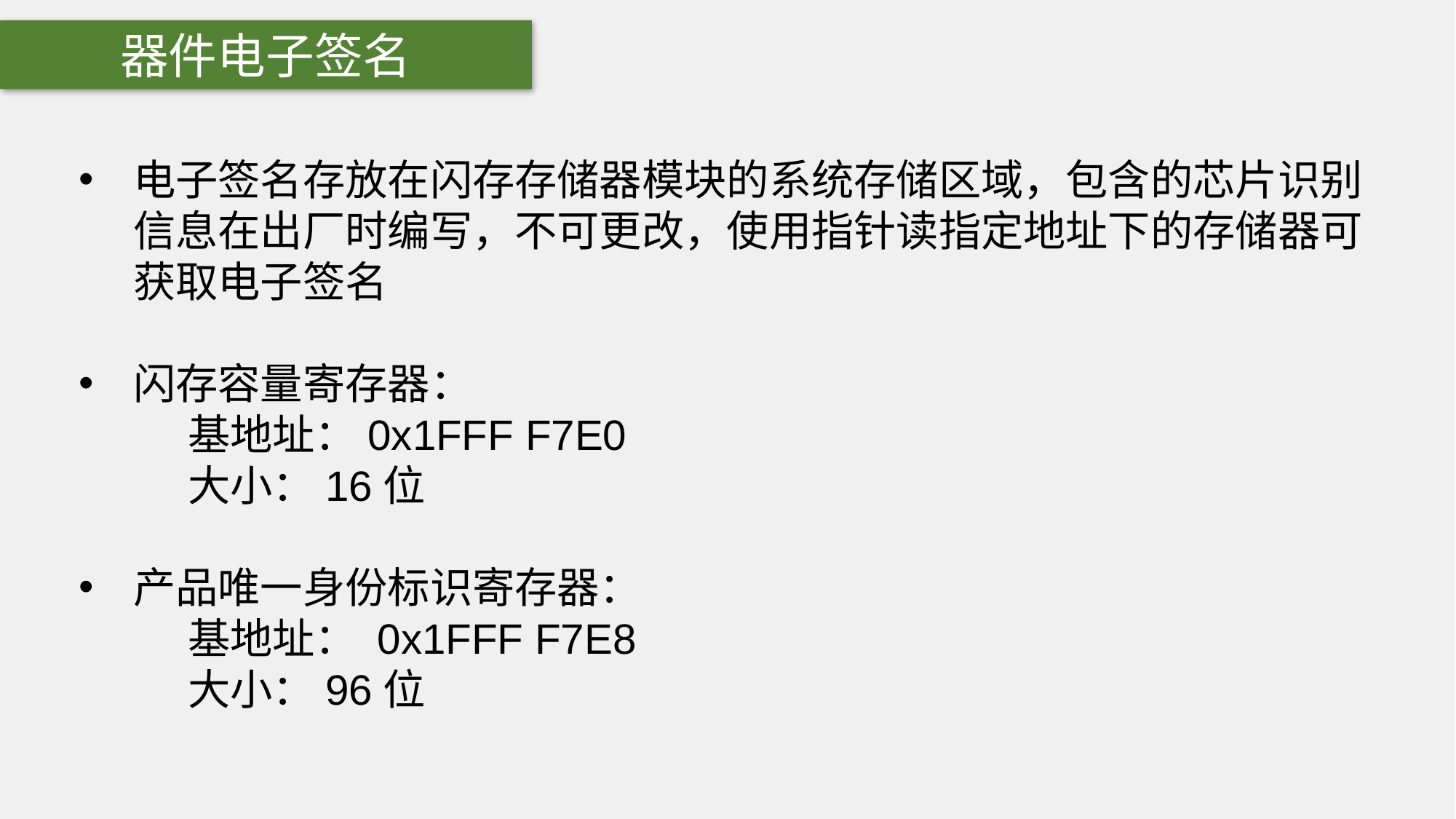

器件电子签名
电子签名存放在闪存存储器模块的系统存储区域，包含的芯片识别信息在出厂时编写，不可更改，使用指针读指定地址下的存储器可获取电子签名

闪存容量寄存器：
	基地址：0x1FFF F7E0
	大小：16位

产品唯一身份标识寄存器：
	基地址： 0x1FFF F7E8
	大小：96位